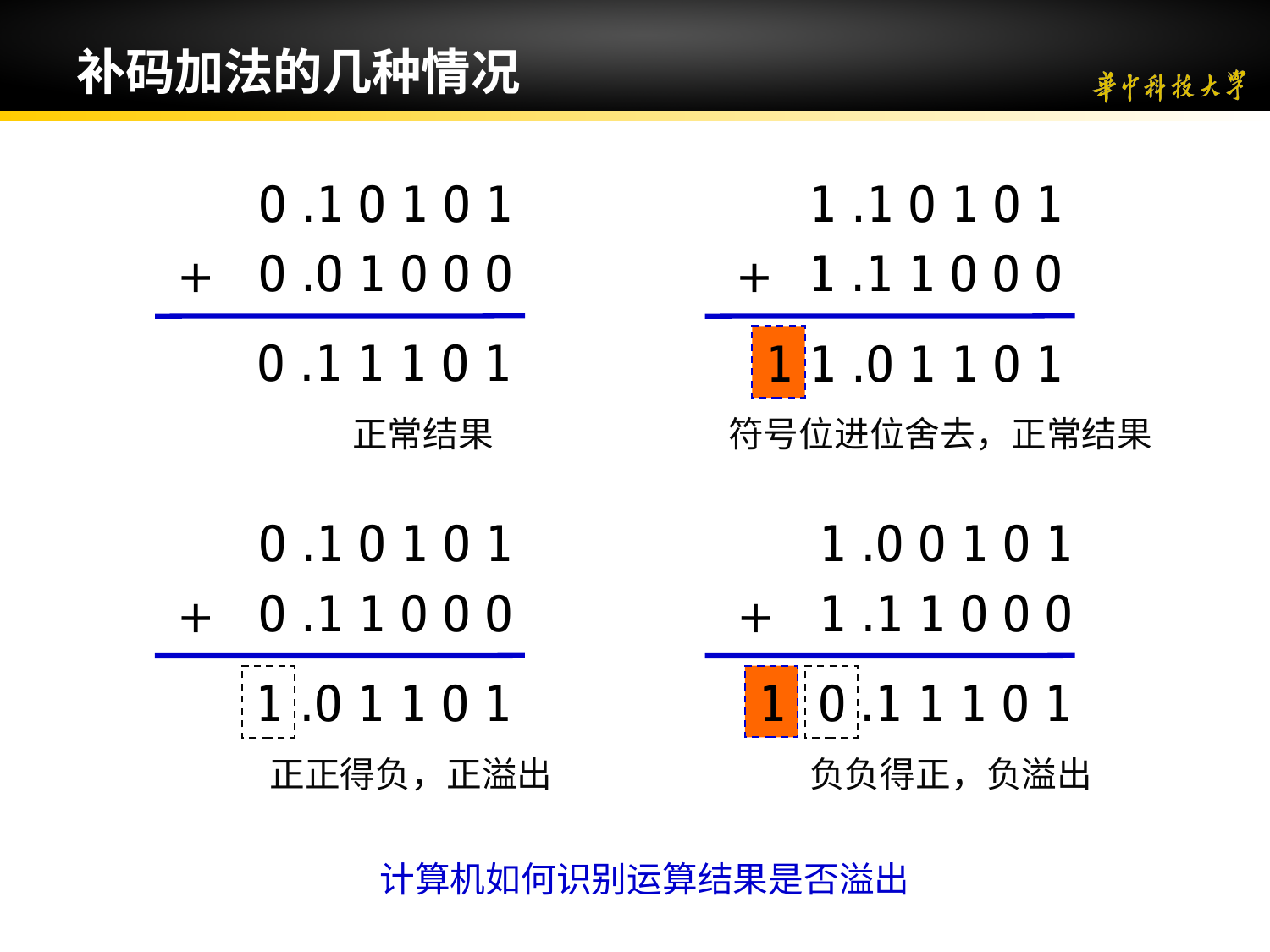

补码加法的几种情况
0 .1 0 1 0 1
0 .0 1 0 0 0
+

0 .1 1 1 0 1

1 .1 0 1 0 1
1 .1 1 0 0 0
+

1
1 .0 1 1 0 1

正常结果
符号位进位舍去，正常结果
0 .1 0 1 0 1
0 .1 1 0 0 0
+

1
  .0 1 1 0 1

1 .0 0 1 0 1
1 .1 1 0 0 0
+

1
0
  .1 1 1 0 1

正正得负，正溢出
负负得正，负溢出
计算机如何识别运算结果是否溢出